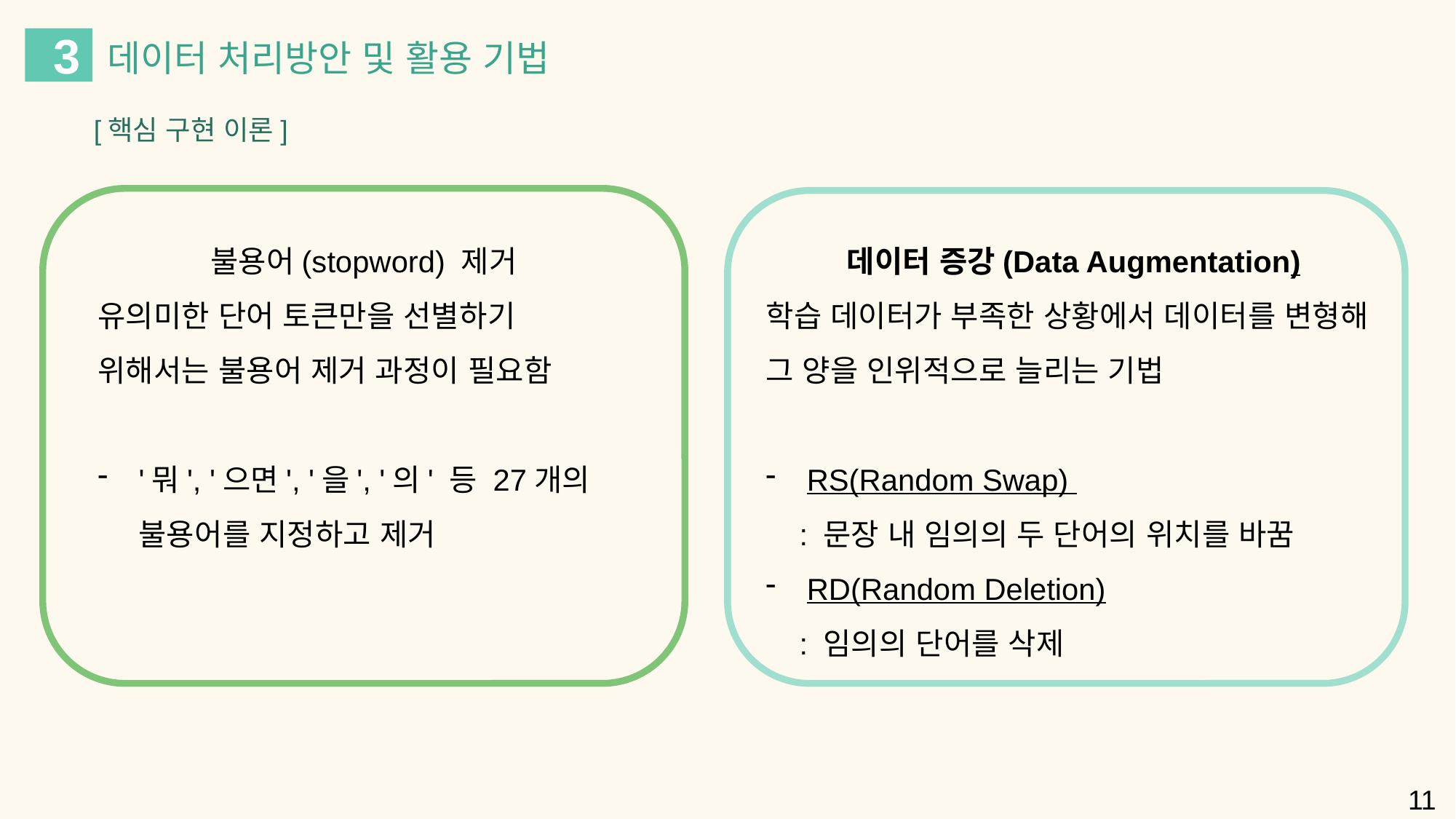

3

데이터 처리방안 및 활용 기법
[핵심 구현 이론]

불용어(stopword) 제거
유의미한 단어 토큰만을 선별하기 위해서는 불용어 제거 과정이 필요함

'뭐', '으면', '을', '의' 등 27개의 불용어를 지정하고 제거
데이터 증강(Data Augmentation)
학습 데이터가 부족한 상황에서 데이터를 변형해 그 양을 인위적으로 늘리는 기법

RS(Random Swap)
    : 문장 내 임의의 두 단어의 위치를 바꿈
RD(Random Deletion)
    : 임의의 단어를 삭제

11